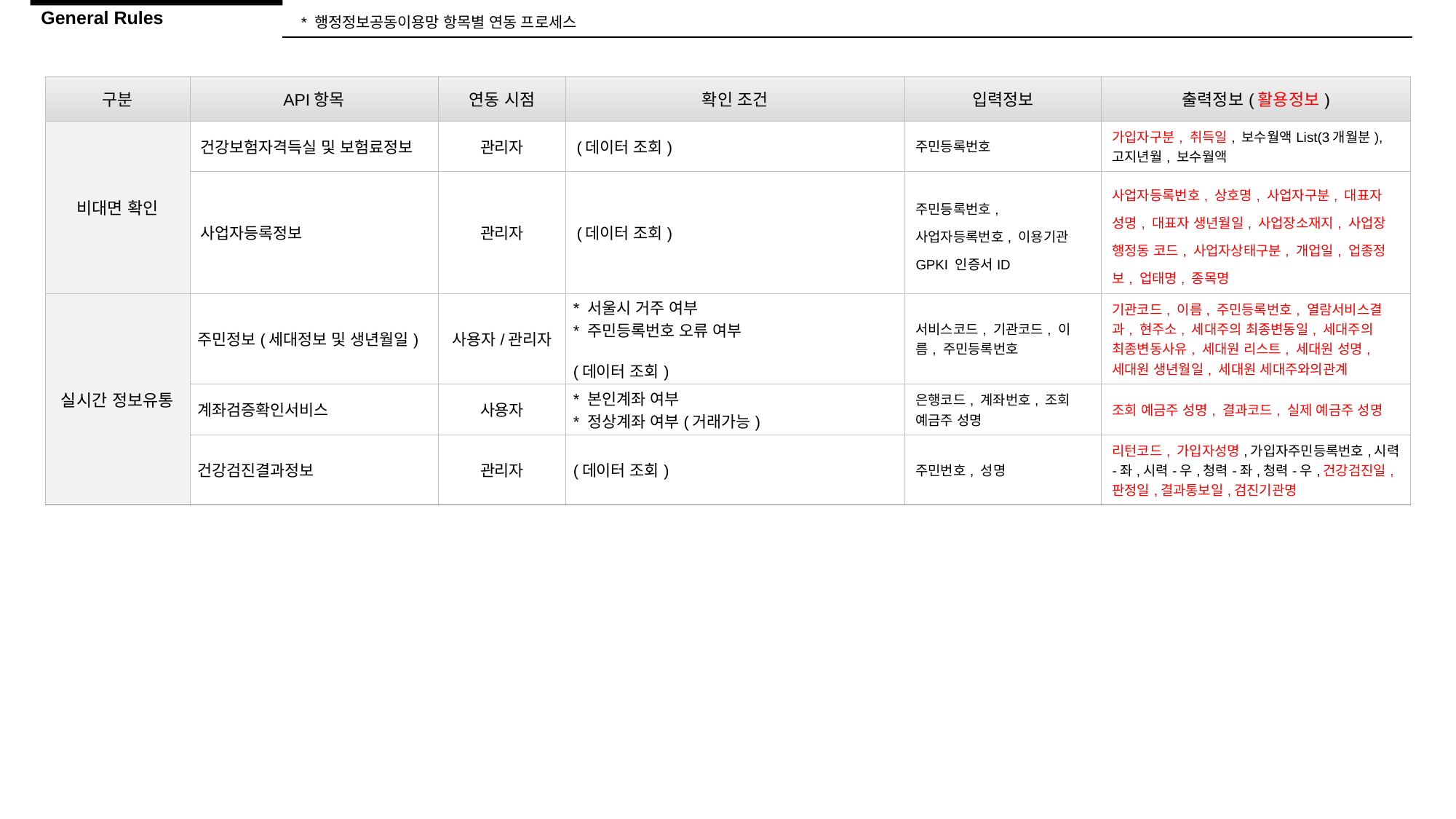

General Rules
* 행정정보공동이용망 항목별 연동 프로세스
| 구분 | API항목 | 연동 시점 | 확인 조건 | 입력정보 | 출력정보(활용정보) |
| --- | --- | --- | --- | --- | --- |
| 비대면 확인 | 건강보험자격득실 및 보험료정보 | 관리자 | (데이터 조회) | 주민등록번호 | 가입자구분, 취득일, 보수월액List(3개월분), 고지년월, 보수월액 |
|  | 사업자등록정보 | 관리자 | (데이터 조회) | 주민등록번호, 사업자등록번호, 이용기관 GPKI 인증서ID | 사업자등록번호, 상호명, 사업자구분, 대표자 성명, 대표자 생년월일, 사업장소재지, 사업장 행정동 코드, 사업자상태구분, 개업일, 업종정보, 업태명, 종목명 |
| 실시간 정보유통 | 주민정보(세대정보 및 생년월일) | 사용자/관리자 | \* 서울시 거주 여부 \* 주민등록번호 오류 여부 (데이터 조회) | 서비스코드, 기관코드, 이름, 주민등록번호 | 기관코드, 이름, 주민등록번호, 열람서비스결과, 현주소, 세대주의 최종변동일, 세대주의 최종변동사유, 세대원 리스트, 세대원 성명, 세대원 생년월일, 세대원 세대주와의관계 |
|  | 계좌검증확인서비스 | 사용자 | \* 본인계좌 여부 \* 정상계좌 여부(거래가능) | 은행코드, 계좌번호, 조회 예금주 성명 | 조회 예금주 성명, 결과코드, 실제 예금주 성명 |
|  | 건강검진결과정보 | 관리자 | (데이터 조회) | 주민번호, 성명 | 리턴코드, 가입자성명,가입자주민등록번호,시력-좌,시력-우,청력-좌,청력-우,건강검진일, 판정일,결과통보일,검진기관명 |